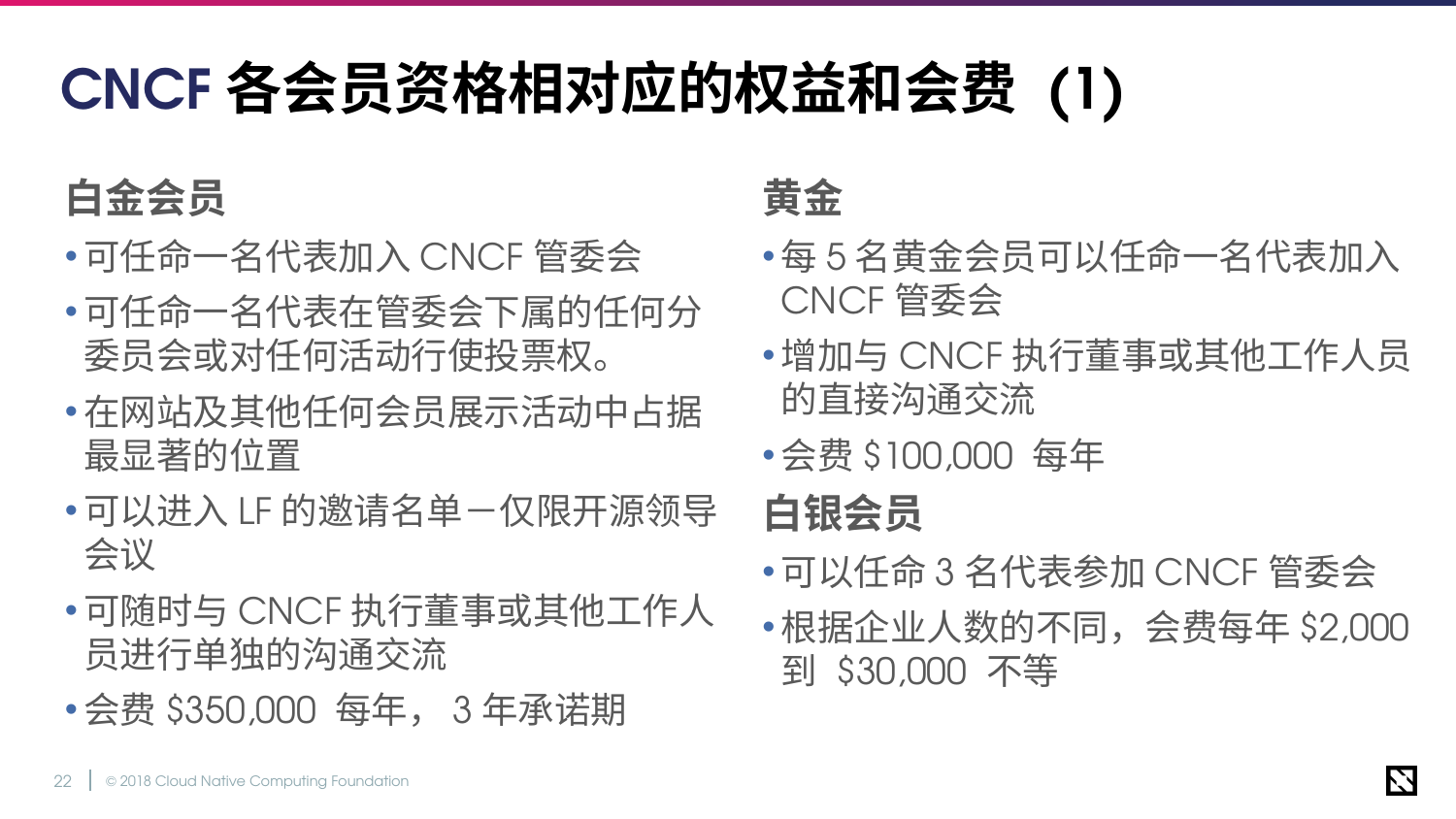

# CNCF各会员资格相对应的权益和会费 (1)
黄金
每5名黄金会员可以任命一名代表加入CNCF管委会
增加与CNCF执行董事或其他工作人员的直接沟通交流
会费$100,000 每年
白银会员
可以任命3名代表参加CNCF管委会
根据企业人数的不同，会费每年$2,000 到 $30,000 不等
白金会员
可任命一名代表加入CNCF管委会
可任命一名代表在管委会下属的任何分委员会或对任何活动行使投票权。
在网站及其他任何会员展示活动中占据最显著的位置
可以进入LF的邀请名单－仅限开源领导会议
可随时与CNCF执行董事或其他工作人员进行单独的沟通交流
会费$350,000 每年，3年承诺期